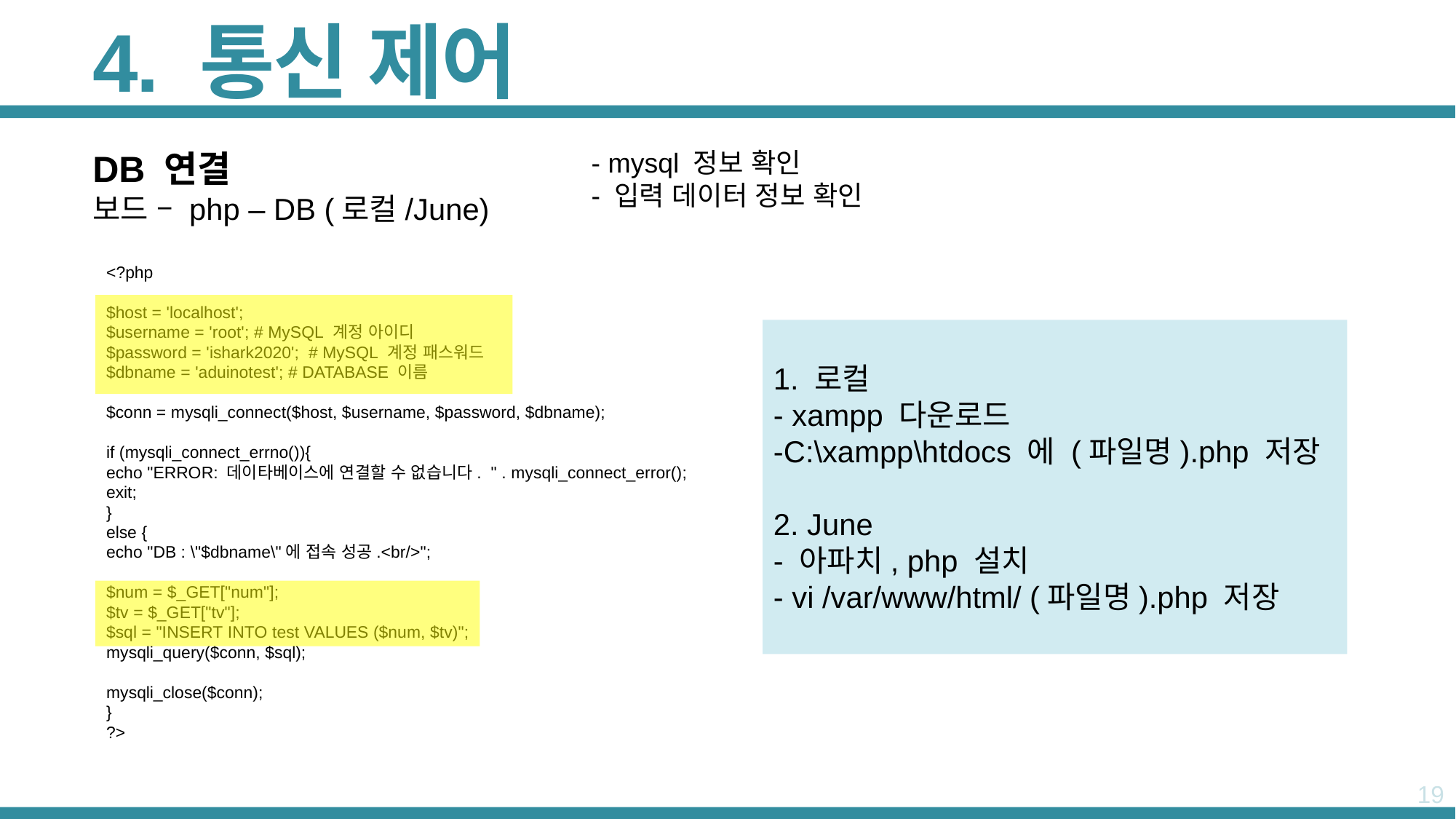

# 4. 통신 제어
- mysql 정보 확인
- 입력 데이터 정보 확인
DB 연결
보드 – php – DB (로컬/June)
<?php
$host = 'localhost';
$username = 'root'; # MySQL 계정 아이디
$password = 'ishark2020';  # MySQL 계정 패스워드
$dbname = 'aduinotest'; # DATABASE 이름
$conn = mysqli_connect($host, $username, $password, $dbname);
if (mysqli_connect_errno()){
echo "ERROR: 데이타베이스에 연결할 수 없습니다.  " . mysqli_connect_error();
exit;
}
else {
echo "DB : \"$dbname\"에 접속 성공.<br/>";
$num = $_GET["num"];
$tv = $_GET["tv"];
$sql = "INSERT INTO test VALUES ($num, $tv)";
mysqli_query($conn, $sql);
mysqli_close($conn);
}
?>

1. 로컬
- xampp 다운로드
-C:\xampp\htdocs 에 (파일명).php 저장

2. June
- 아파치, php 설치
- vi /var/www/html/ (파일명).php 저장
19